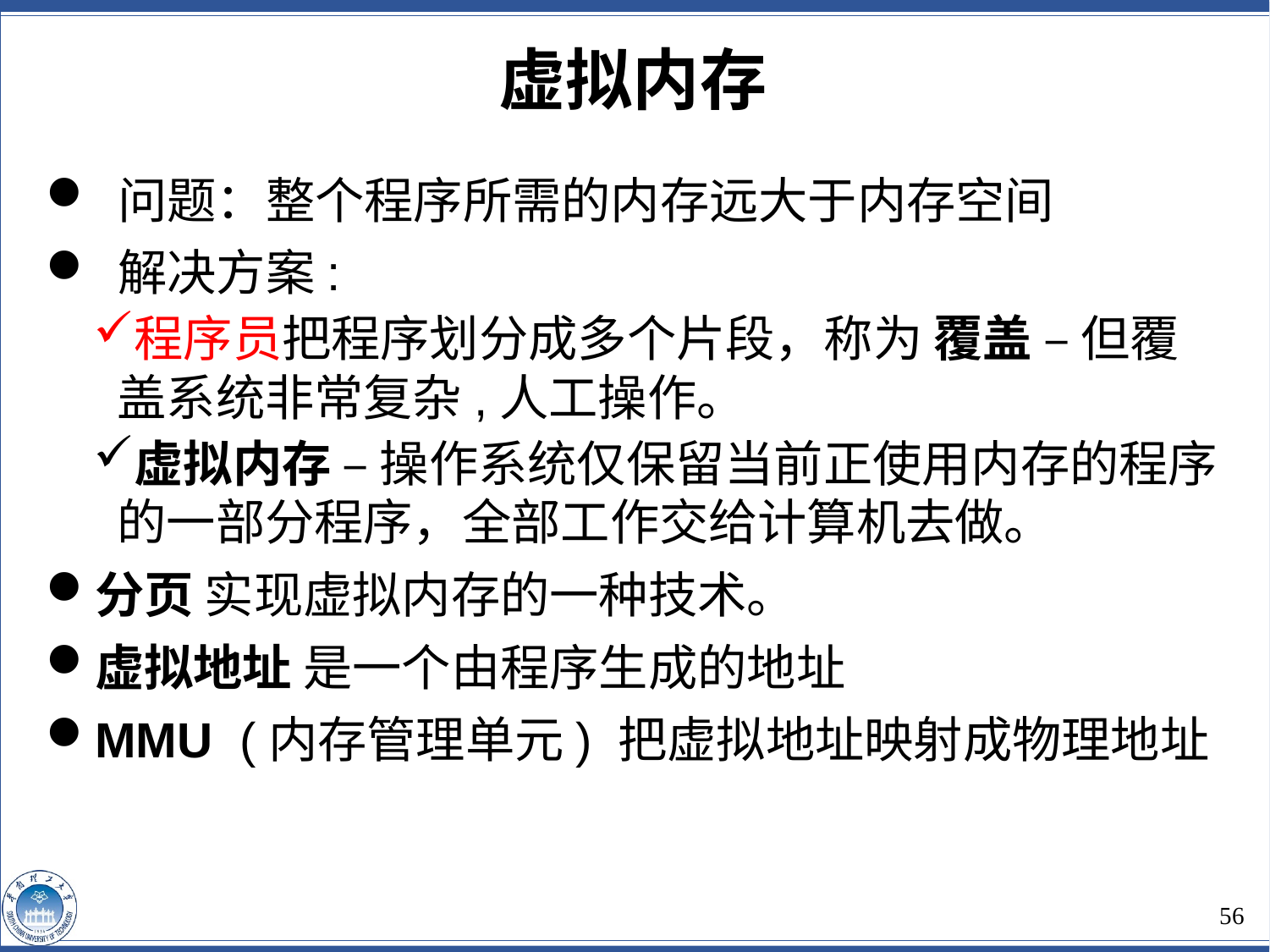

虚拟内存
 问题：整个程序所需的内存远大于内存空间
 解决方案:
程序员把程序划分成多个片段，称为 覆盖 – 但覆盖系统非常复杂,人工操作。
虚拟内存 – 操作系统仅保留当前正使用内存的程序的一部分程序，全部工作交给计算机去做。
分页 实现虚拟内存的一种技术。
虚拟地址 是一个由程序生成的地址
MMU  (内存管理单元) 把虚拟地址映射成物理地址
56